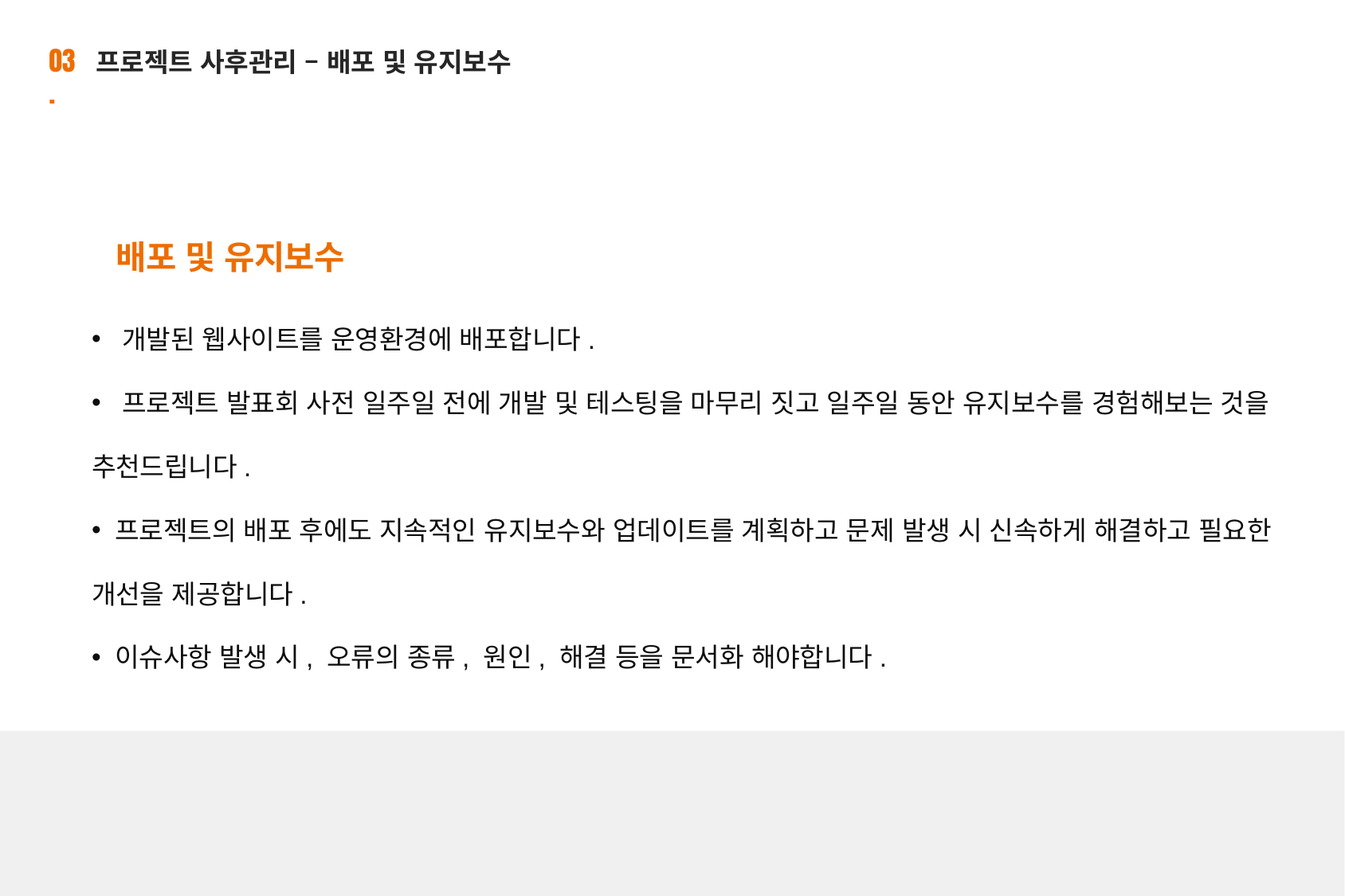

03 .
프로젝트 사후관리 – 배포 및 유지보수
배포 및 유지보수
  개발된 웹사이트를 운영환경에 배포합니다.
  프로젝트 발표회 사전 일주일 전에 개발 및 테스팅을 마무리 짓고 일주일 동안 유지보수를 경험해보는 것을 추천드립니다.
 프로젝트의 배포 후에도 지속적인 유지보수와 업데이트를 계획하고 문제 발생 시 신속하게 해결하고 필요한 개선을 제공합니다.
 이슈사항 발생 시, 오류의 종류, 원인, 해결 등을 문서화 해야합니다.